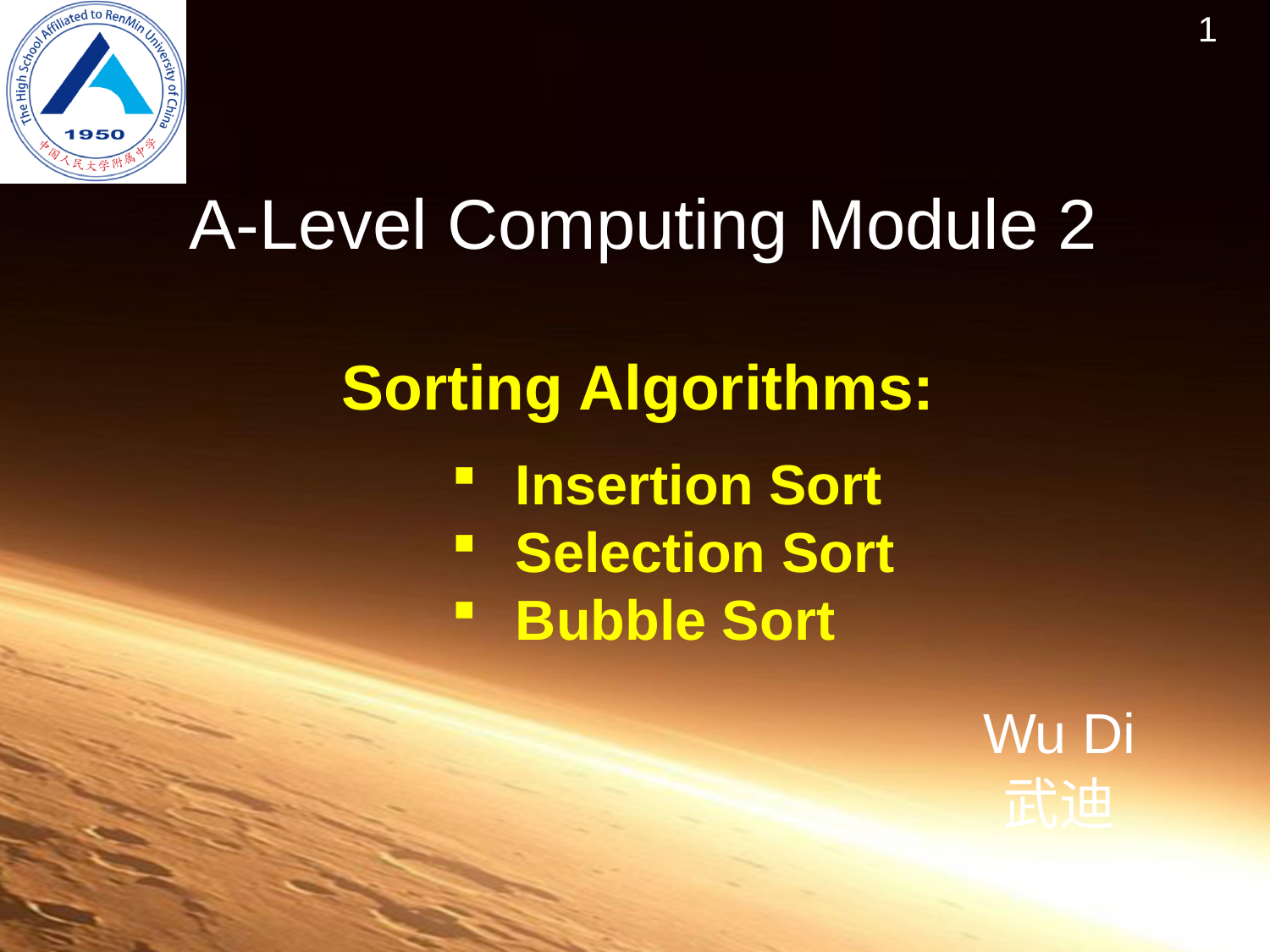

# A-Level Computing Module 2
 Sorting Algorithms:
Insertion Sort
Selection Sort
Bubble Sort
Wu Di
武迪